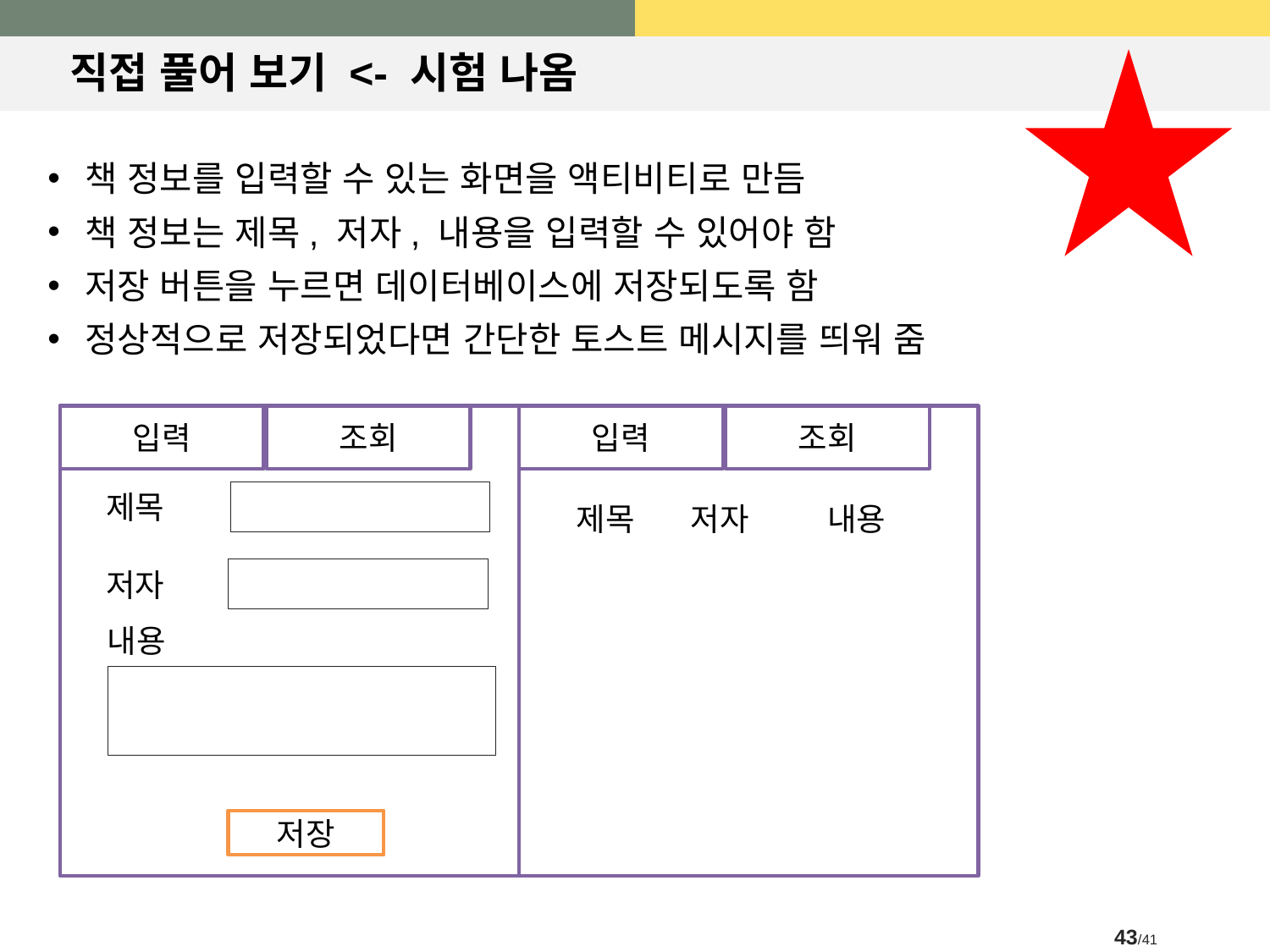

# 직접 풀어 보기 <- 시험 나옴

책 정보를 입력할 수 있는 화면을 액티비티로 만듬
책 정보는 제목, 저자, 내용을 입력할 수 있어야 함
저장 버튼을 누르면 데이터베이스에 저장되도록 함
정상적으로 저장되었다면 간단한 토스트 메시지를 띄워 줌

조회

입력

입력
조회
제목

제목
저자
내용
저자

내용

저장